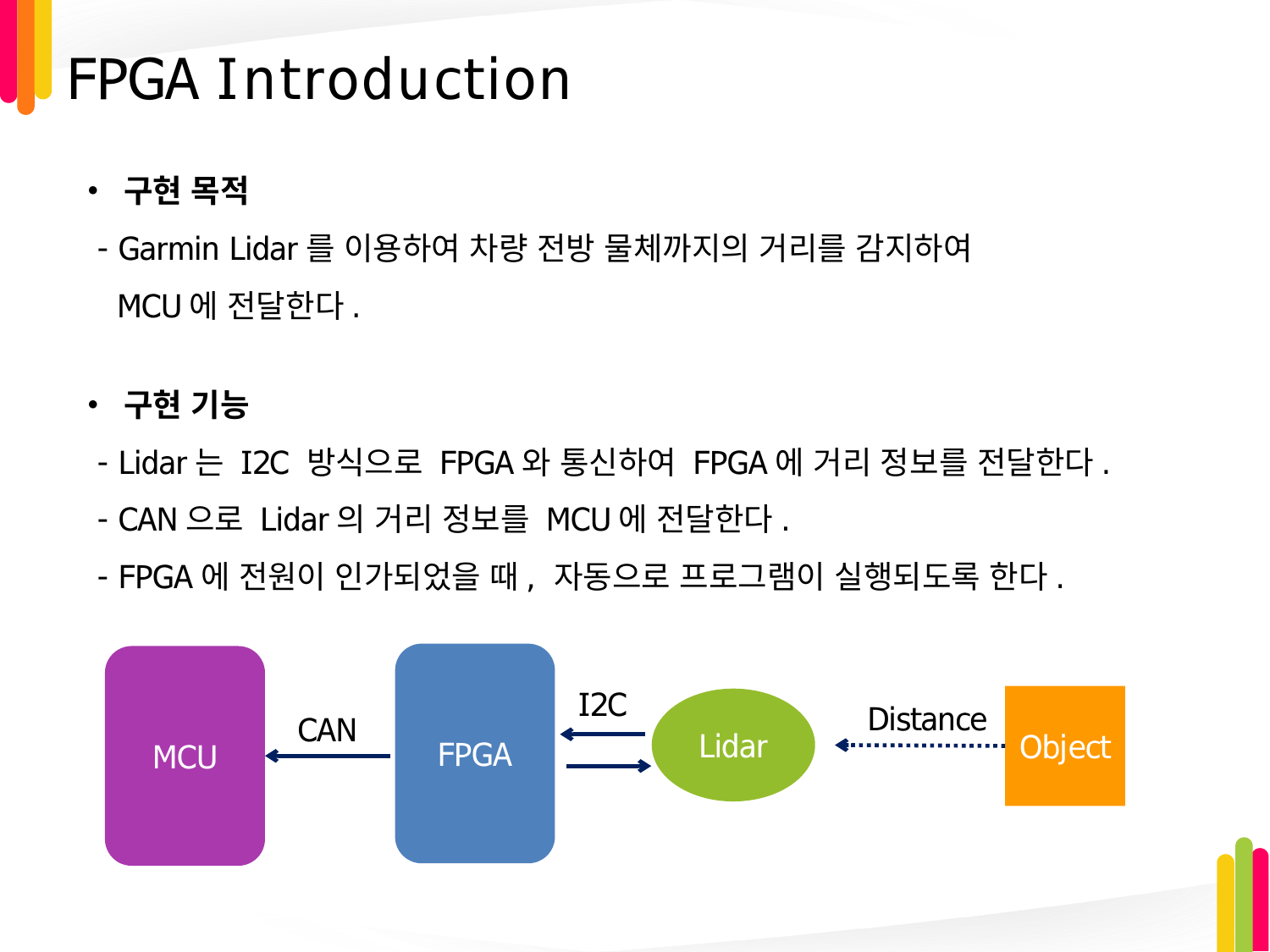

# FPGA Introduction
• 구현 목적
  - Garmin Lidar를 이용하여 차량 전방 물체까지의 거리를 감지하여
    MCU에 전달한다.
• 구현 기능
  - Lidar는 I2C 방식으로 FPGA와 통신하여 FPGA에 거리 정보를 전달한다.
  - CAN으로 Lidar의 거리 정보를 MCU에 전달한다.
  - FPGA에 전원이 인가되었을 때, 자동으로 프로그램이 실행되도록 한다.
FPGA
MCU
Object
Lidar
I2C
Distance
CAN